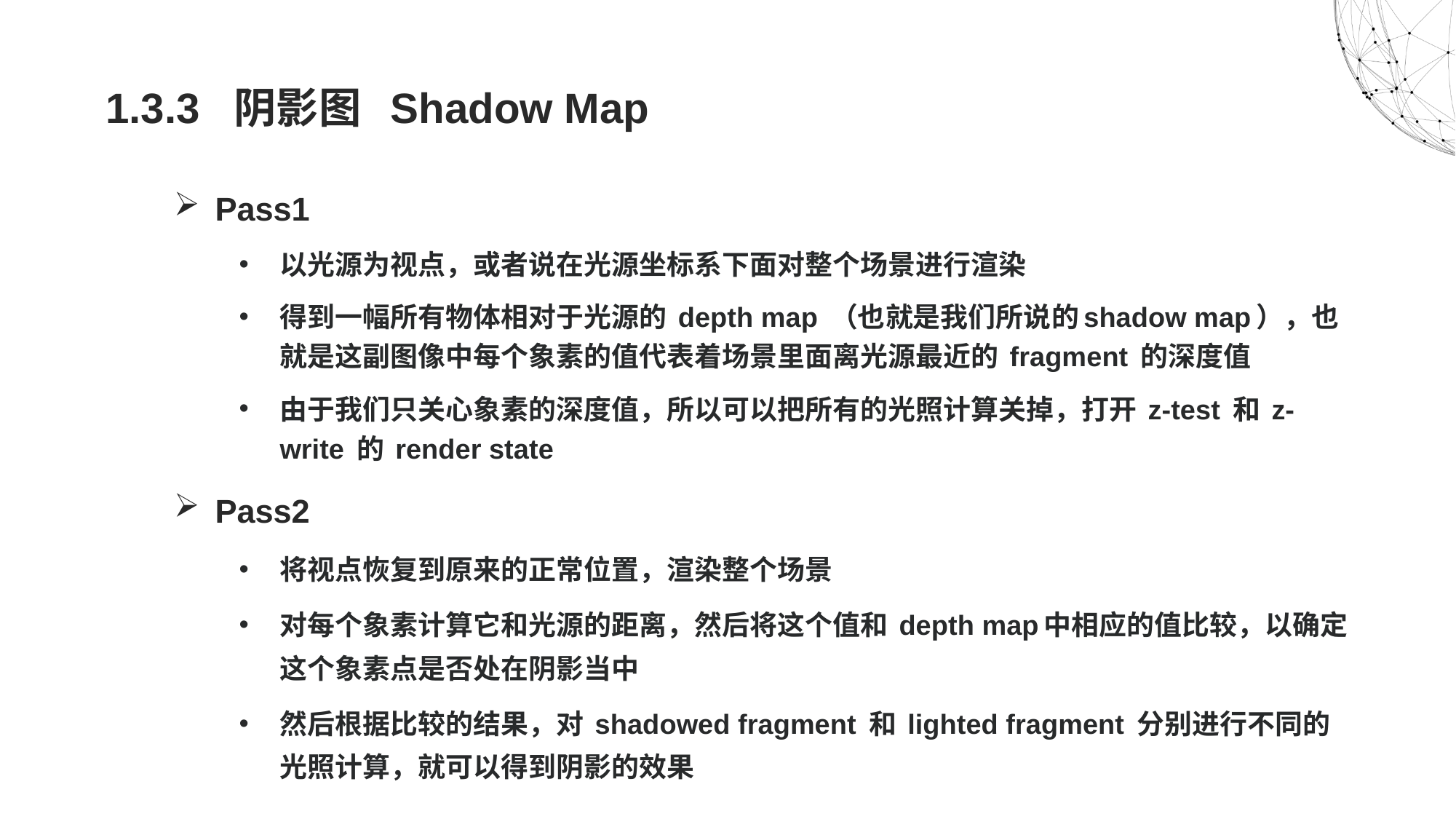

# 1.3.3  阴影图  Shadow Map
Pass1
以光源为视点，或者说在光源坐标系下面对整个场景进行渲染
得到一幅所有物体相对于光源的 depth map （也就是我们所说的shadow map），也就是这副图像中每个象素的值代表着场景里面离光源最近的 fragment 的深度值
由于我们只关心象素的深度值，所以可以把所有的光照计算关掉，打开 z-test 和 z-write 的 render state
Pass2
将视点恢复到原来的正常位置，渲染整个场景
对每个象素计算它和光源的距离，然后将这个值和 depth map中相应的值比较，以确定这个象素点是否处在阴影当中
然后根据比较的结果，对 shadowed fragment 和 lighted fragment 分别进行不同的光照计算，就可以得到阴影的效果